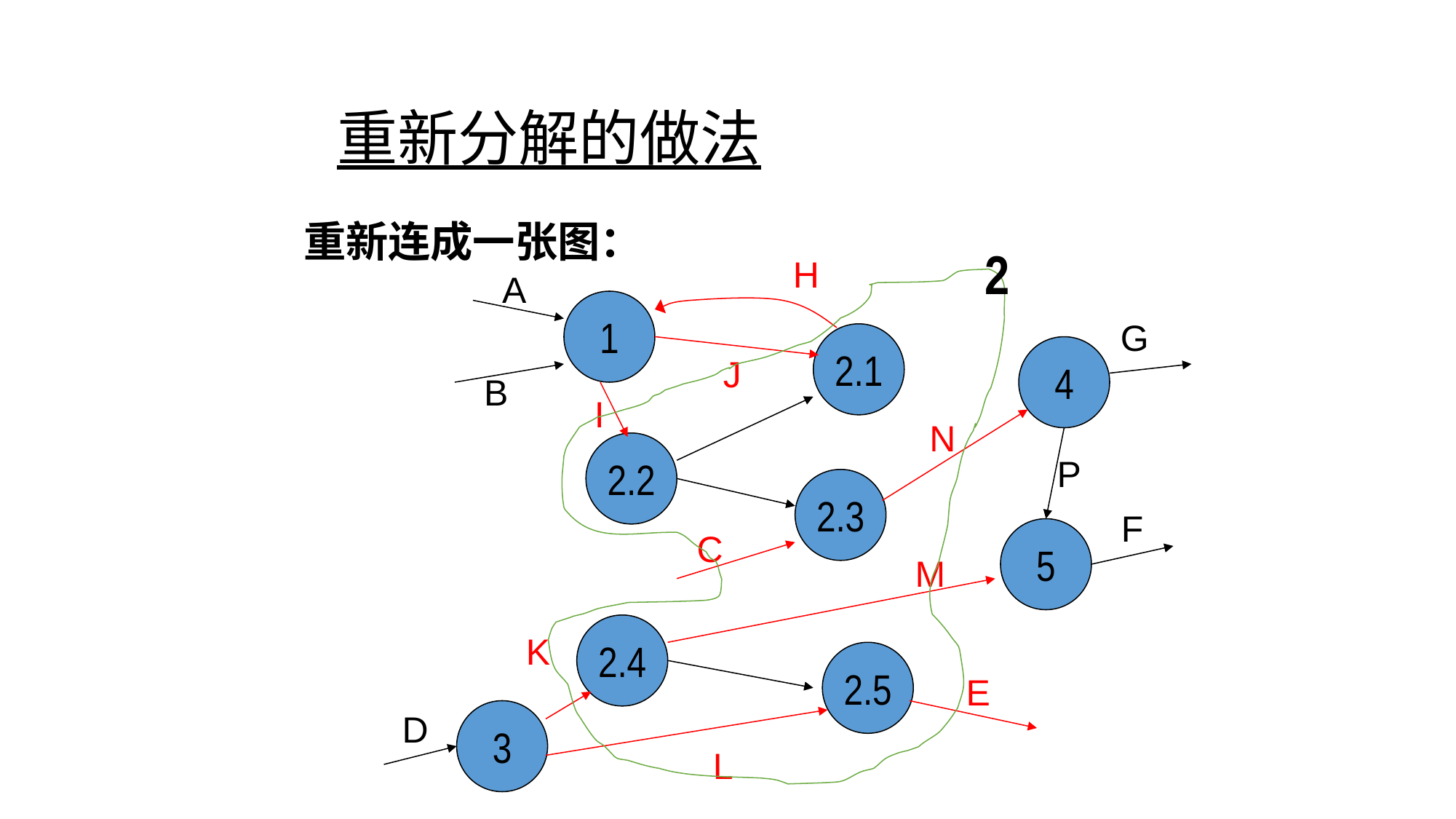

# 重新分解的做法
重新连成一张图：
2
H
A

1

G
2.1

4
J

B

I

N

2.2
P
2.3

F
5
C

M

2.4
K
2.5

E

3

D

L